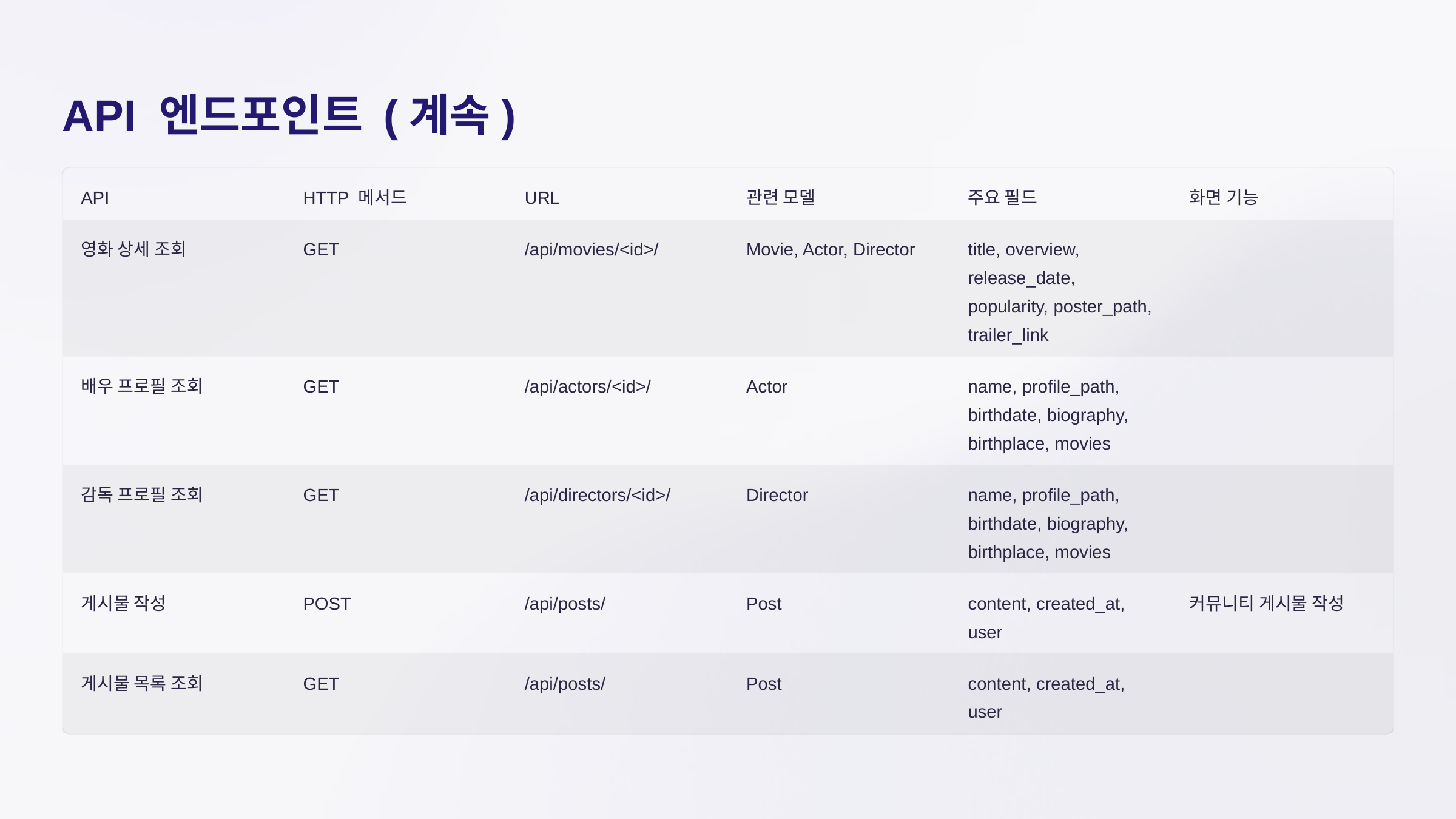

API 엔드포인트 (계속)

API
HTTP 메서드
URL
관련 모델
주요 필드
화면 기능

영화 상세 조회
GET
/api/movies/<id>/
Movie, Actor, Director
title, overview, release_date, popularity, poster_path, trailer_link

배우 프로필 조회
GET
/api/actors/<id>/
Actor
name, profile_path, birthdate, biography, birthplace, movies

감독 프로필 조회
GET
/api/directors/<id>/
Director
name, profile_path, birthdate, biography, birthplace, movies

게시물 작성
POST
/api/posts/
Post
content, created_at, user
커뮤니티 게시물 작성

게시물 목록 조회
GET
/api/posts/
Post
content, created_at, user